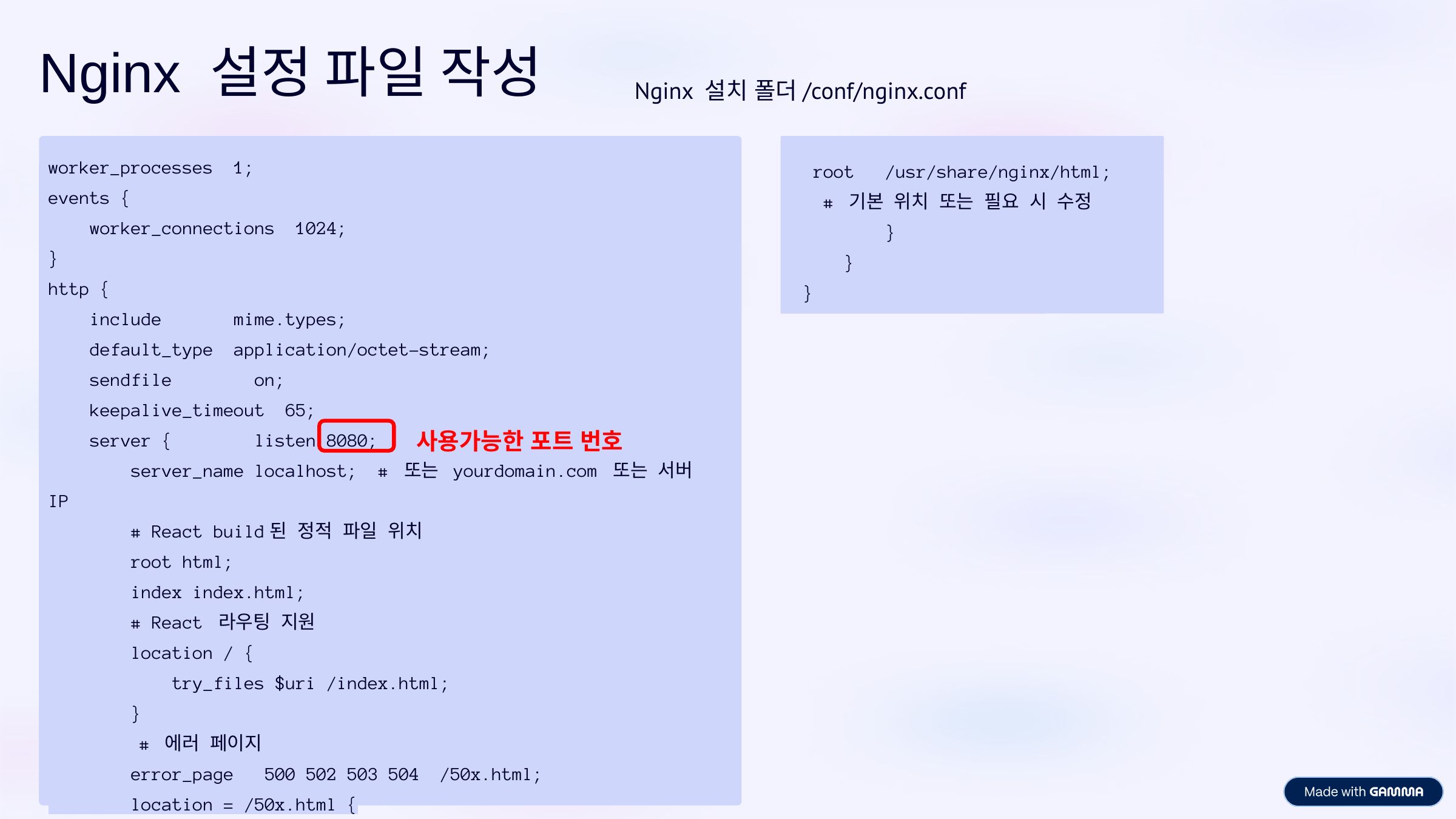

Nginx 설정 파일 작성
Nginx 설치 폴더/conf/nginx.conf

worker_processes  1;
events {
    worker_connections  1024;
}
http {
    include       mime.types;
    default_type  application/octet-stream;
    sendfile        on;
    keepalive_timeout  65;
    server {        listen 8080;
        server_name localhost;  # 또는 yourdomain.com 또는 서버 IP
        # React build된 정적 파일 위치
        root html;
        index index.html;
        # React 라우팅 지원
        location / {
            try_files $uri /index.html;
        }
	# 에러 페이지
        error_page   500 502 503 504  /50x.html;
        location = /50x.html {
 root   /usr/share/nginx/html;
  # 기본 위치 또는 필요 시 수정
        }
    }
}

사용가능한 포트 번호